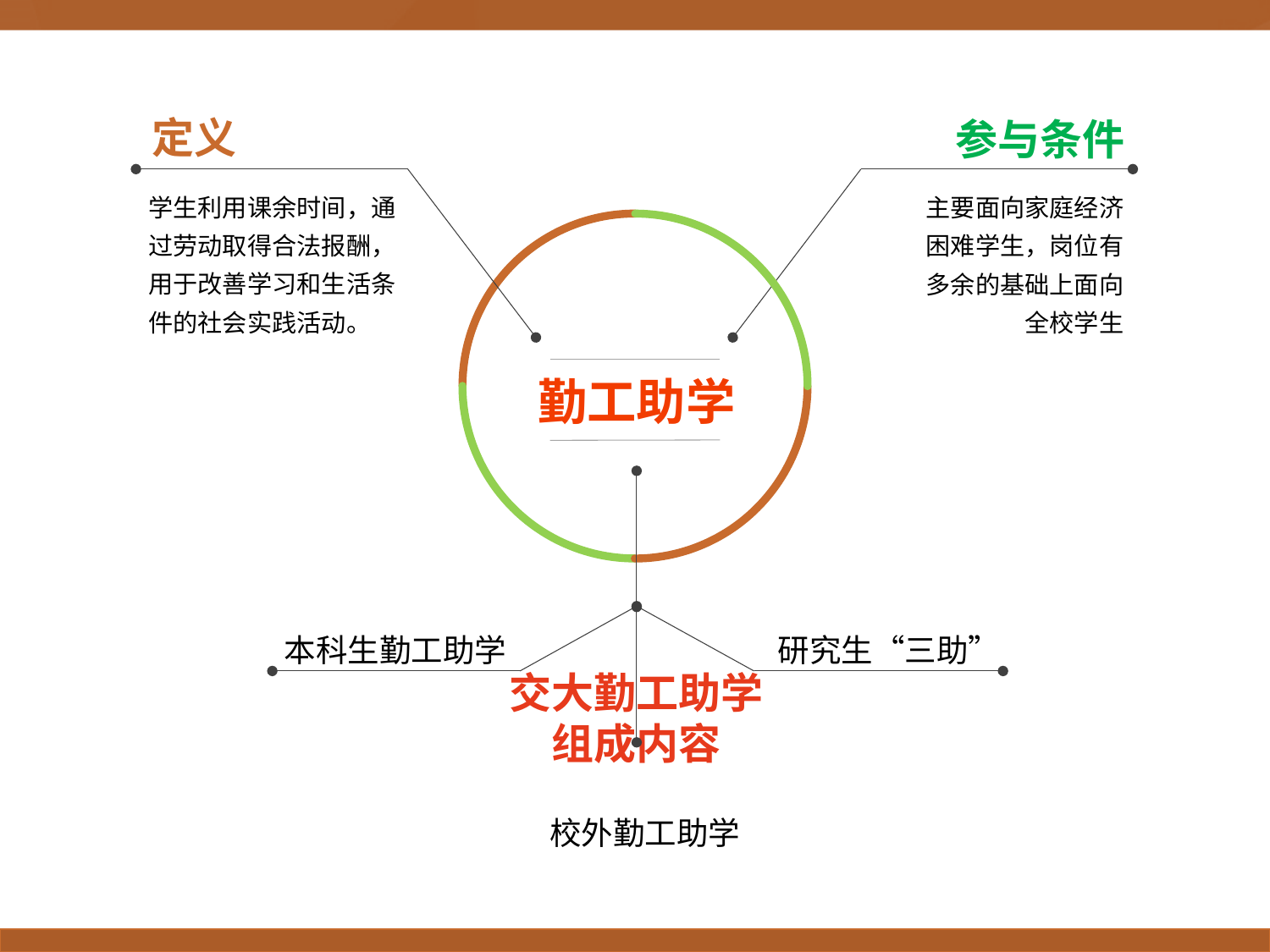

定义
参与条件
学生利用课余时间，通过劳动取得合法报酬，用于改善学习和生活条件的社会实践活动。
主要面向家庭经济困难学生，岗位有多余的基础上面向全校学生

勤工助学
研究生“三助”
本科生勤工助学
交大勤工助学组成内容
校外勤工助学